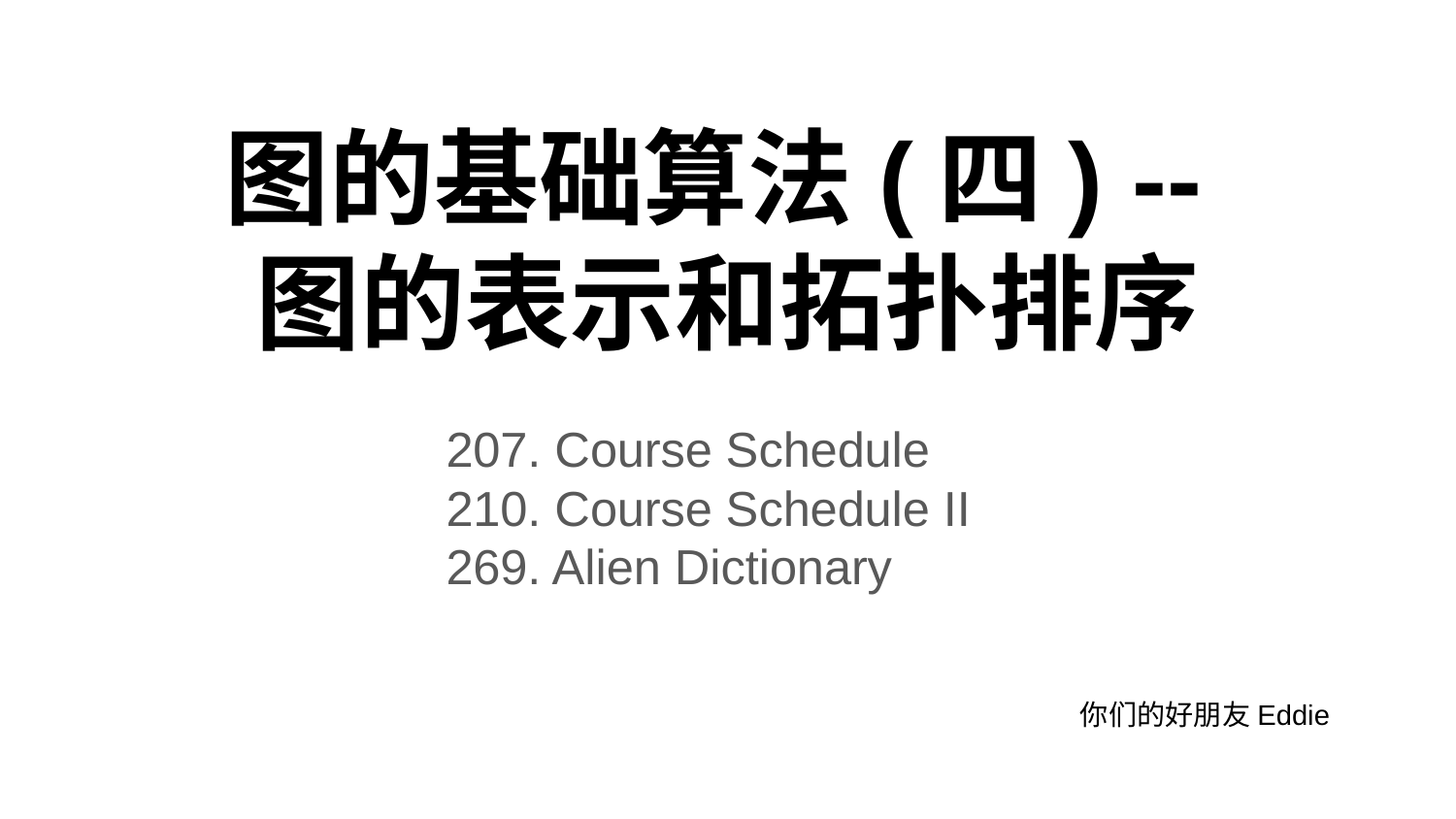

# 图的基础算法(四) --
图的表示和拓扑排序
207. Course Schedule
210. Course Schedule II
269. Alien Dictionary
你们的好朋友Eddie